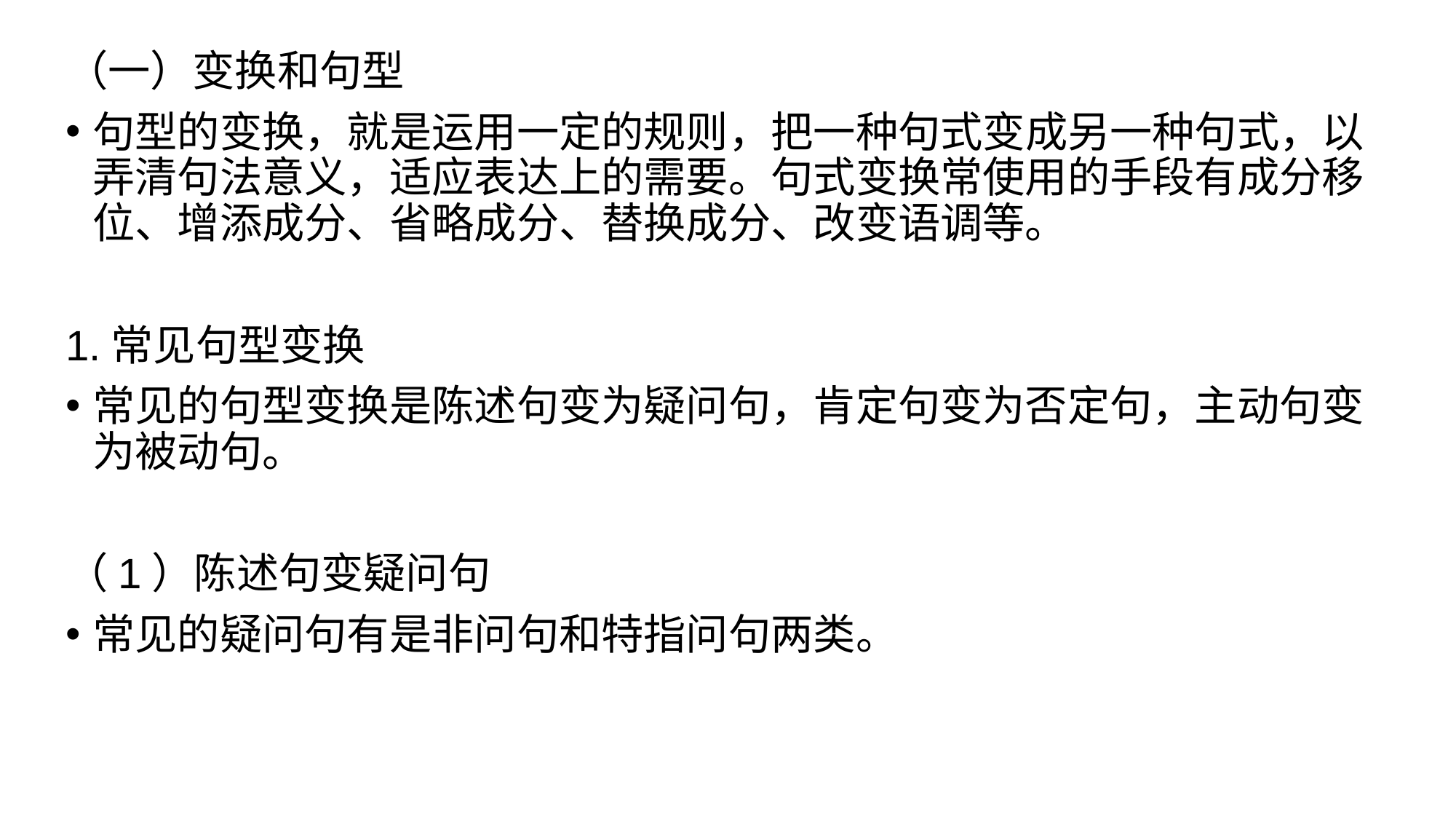

（一）变换和句型
句型的变换，就是运用一定的规则，把一种句式变成另一种句式，以弄清句法意义，适应表达上的需要。句式变换常使用的手段有成分移位、增添成分、省略成分、替换成分、改变语调等。

1.常见句型变换
常见的句型变换是陈述句变为疑问句，肯定句变为否定句，主动句变为被动句。

（1）陈述句变疑问句
常见的疑问句有是非问句和特指问句两类。